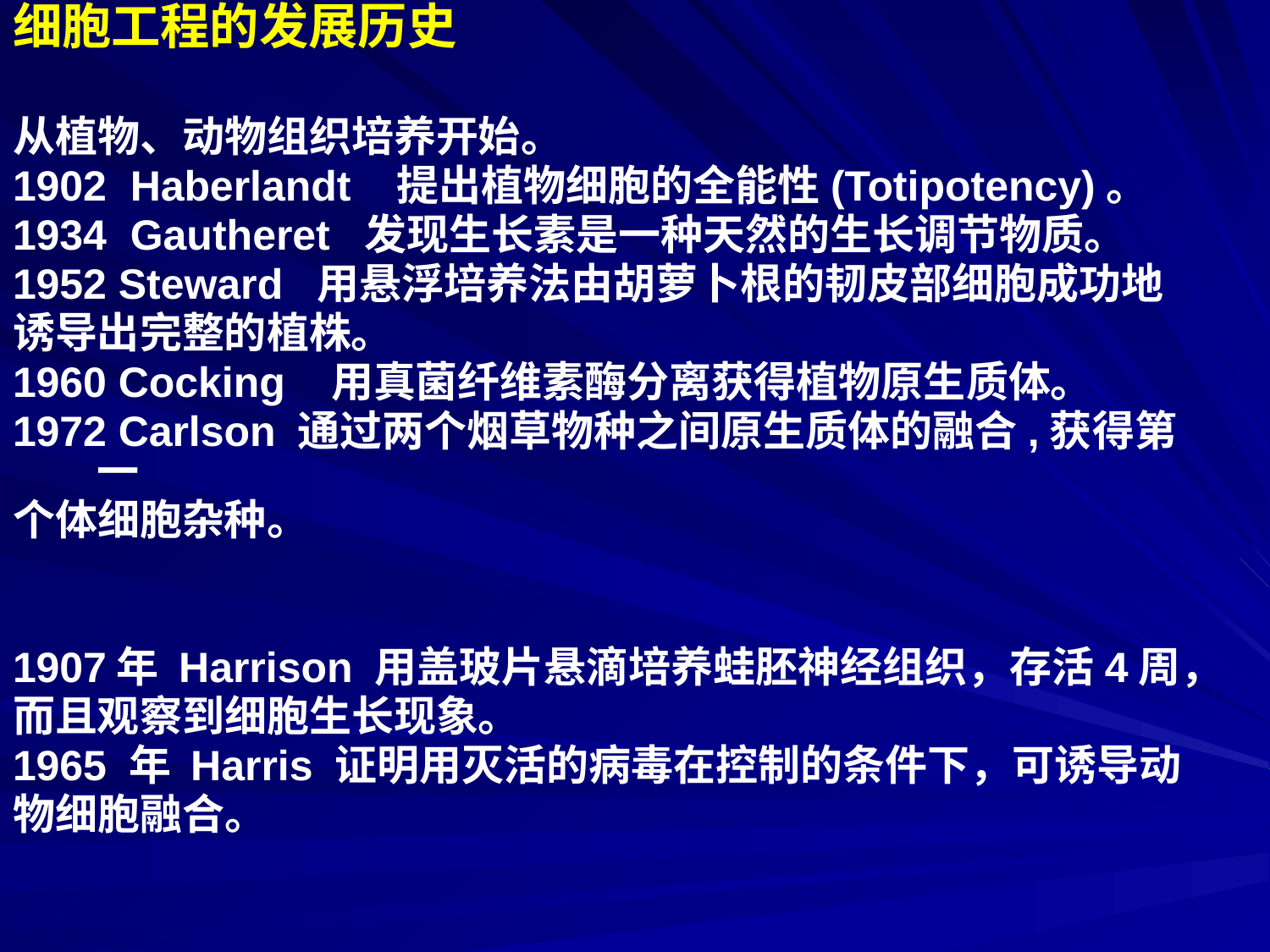

细胞工程的发展历史

从植物、动物组织培养开始。
1902  Haberlandt   提出植物细胞的全能性(Totipotency)。
1934  Gautheret  发现生长素是一种天然的生长调节物质。
1952 Steward  用悬浮培养法由胡萝卜根的韧皮部细胞成功地
诱导出完整的植株。
1960 Cocking   用真菌纤维素酶分离获得植物原生质体。
1972 Carlson 通过两个烟草物种之间原生质体的融合,获得第一
个体细胞杂种。

1907年 Harrison 用盖玻片悬滴培养蛙胚神经组织，存活4周，
而且观察到细胞生长现象。
1965 年 Harris 证明用灭活的病毒在控制的条件下，可诱导动
物细胞融合。